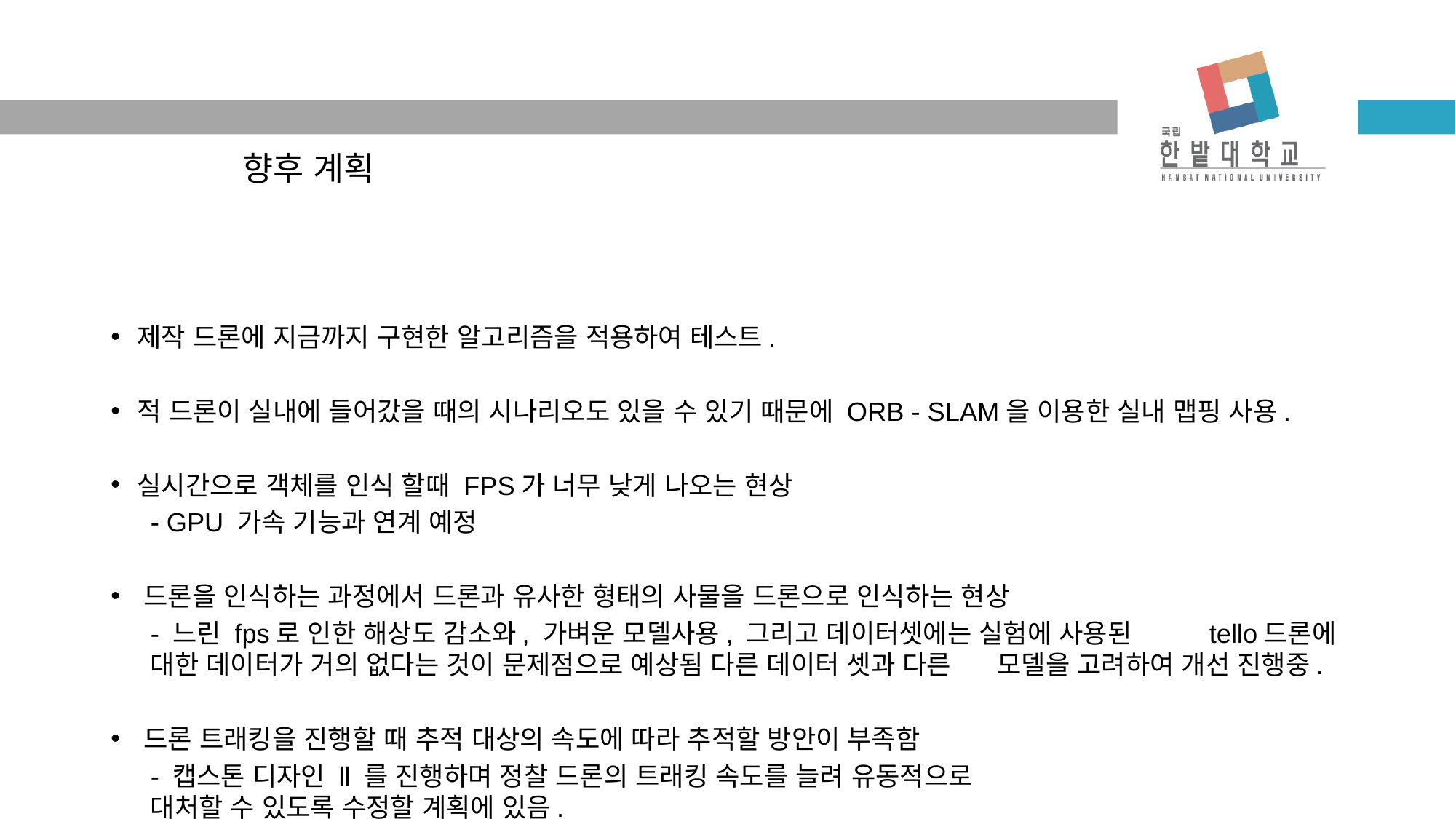

향후 계획
제작 드론에 지금까지 구현한 알고리즘을 적용하여 테스트.

적 드론이 실내에 들어갔을 때의 시나리오도 있을 수 있기 때문에 ORB - SLAM을 이용한 실내 맵핑 사용.

실시간으로 객체를 인식 할때 FPS가 너무 낮게 나오는 현상
	- GPU 가속 기능과 연계 예정

드론을 인식하는 과정에서 드론과 유사한 형태의 사물을 드론으로 인식하는 현상
	- 느린 fps로 인한 해상도 감소와, 가벼운 모델사용, 그리고 데이터셋에는 실험에 사용된 	tello드론에 대한 데이터가 거의 없다는 것이 문제점으로 예상됨 다른 데이터 셋과 다른 	모델을 고려하여 개선 진행중.

드론 트래킹을 진행할 때 추적 대상의 속도에 따라 추적할 방안이 부족함
	- 캡스톤 디자인 ll 를 진행하며 정찰 드론의 트래킹 속도를 늘려 유동적으로
	대처할 수 있도록 수정할 계획에 있음.